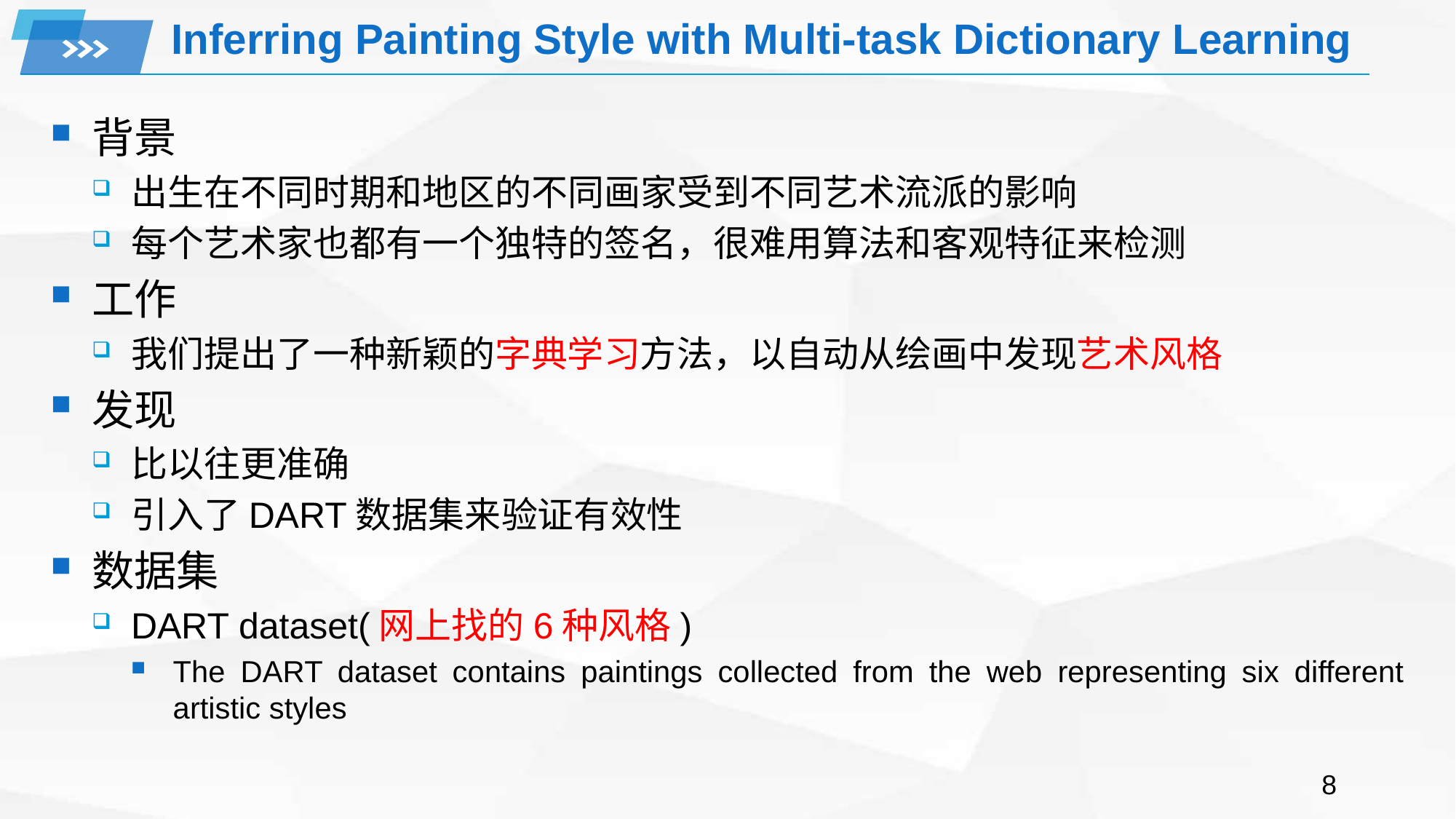

# Inferring Painting Style with Multi-task Dictionary Learning
背景
出生在不同时期和地区的不同画家受到不同艺术流派的影响
每个艺术家也都有一个独特的签名，很难用算法和客观特征来检测
工作
我们提出了一种新颖的字典学习方法，以自动从绘画中发现艺术风格
发现
比以往更准确
引入了DART数据集来验证有效性
数据集
DART dataset(网上找的6种风格)
The DART dataset contains paintings collected from the web representing six different artistic styles